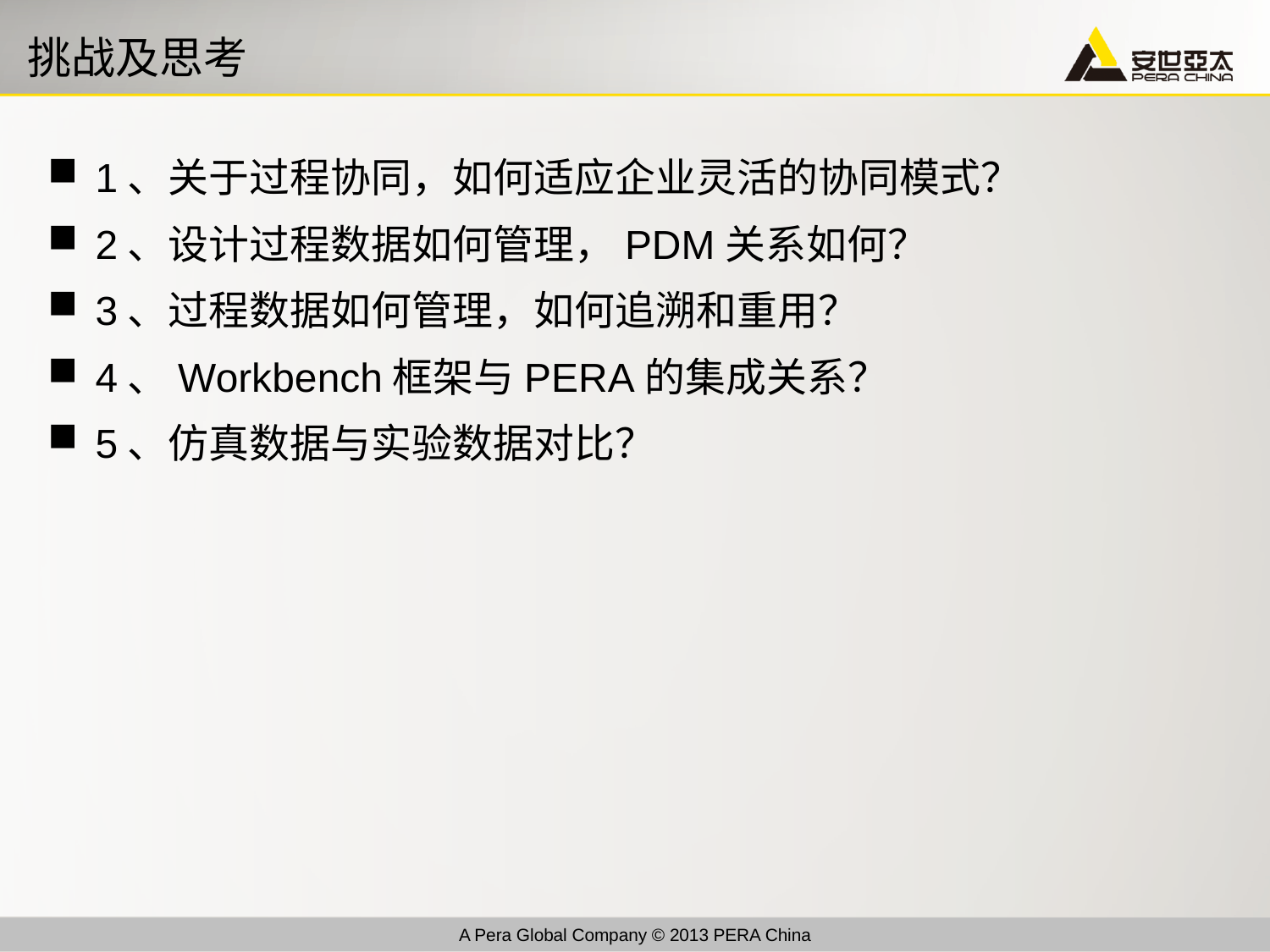

# 挑战及思考
1、关于过程协同，如何适应企业灵活的协同模式？
2、设计过程数据如何管理，PDM关系如何？
3、过程数据如何管理，如何追溯和重用？
4、Workbench框架与PERA的集成关系？
5、仿真数据与实验数据对比？